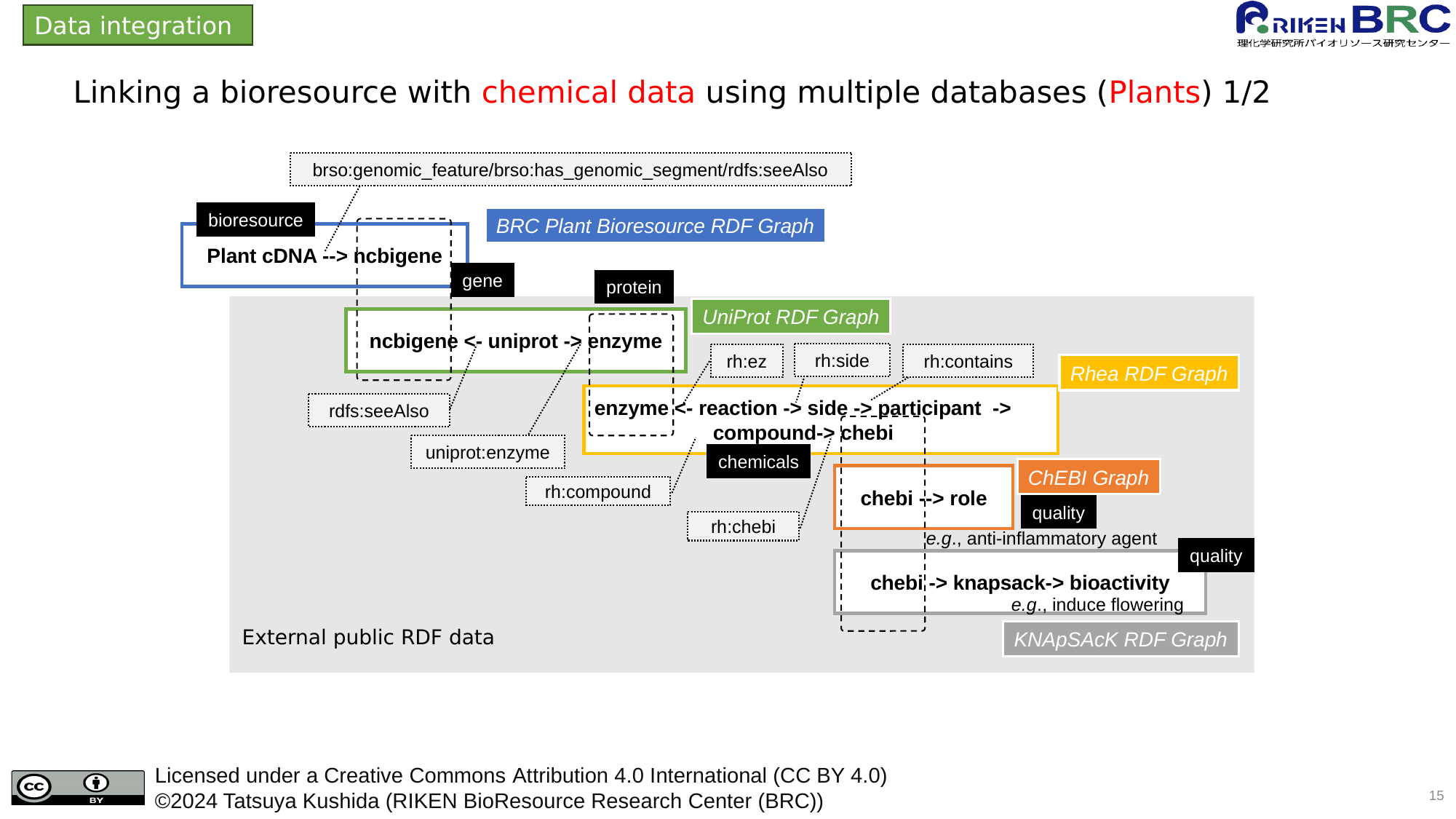

Data integration
Linking a bioresource with chemical data using multiple databases (Plants) 1/2
brso:genomic_feature/brso:has_genomic_segment/rdfs:seeAlso
bioresource
BRC Plant Bioresource RDF Graph

Plant cDNA --> ncbigene
gene
protein

UniProt RDF Graph
ncbigene <- uniprot -> enzyme

rh:side
rh:ez
rh:contains
Rhea RDF Graph
enzyme <- reaction -> side -> participant  ->
                     compound-> chebi
rdfs:seeAlso

uniprot:enzyme
chemicals
ChEBI Graph
chebi --> role
rh:compound
quality
rh:chebi
e.g., anti-inflammatory agent
quality
chebi -> knapsack-> bioactivity
e.g., induce flowering
External public RDF data
KNApSAcK RDF Graph
Licensed under a Creative Commons 表示4.0国際ライセンス
©2022　櫛田 達矢（理研バイオリソース研究センター）
15